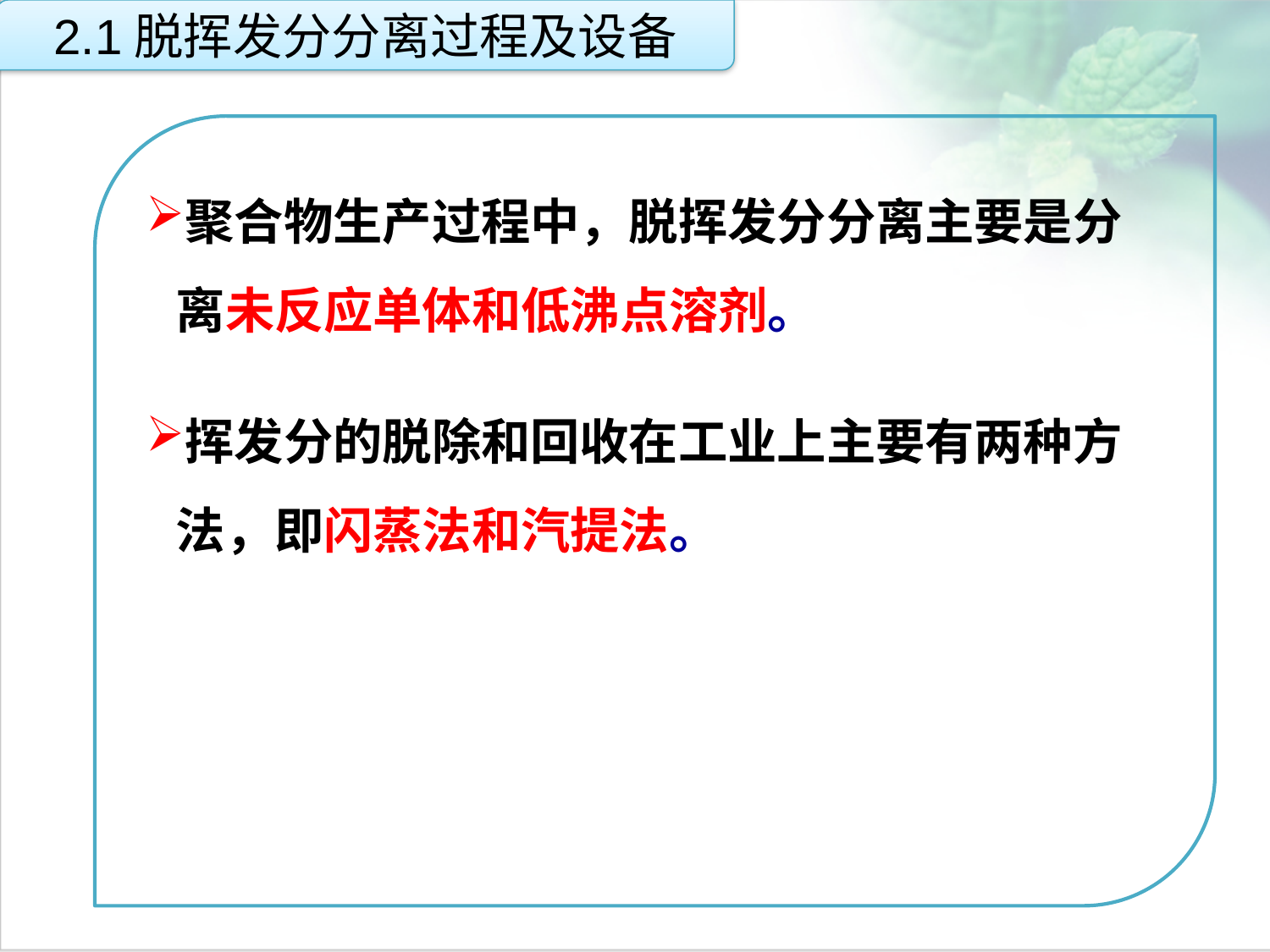

2.1脱挥发分分离过程及设备
聚合物生产过程中，脱挥发分分离主要是分离未反应单体和低沸点溶剂。
挥发分的脱除和回收在工业上主要有两种方法，即闪蒸法和汽提法。
点击添加文本
点击添加文本
点击添加文本
点击添加文本